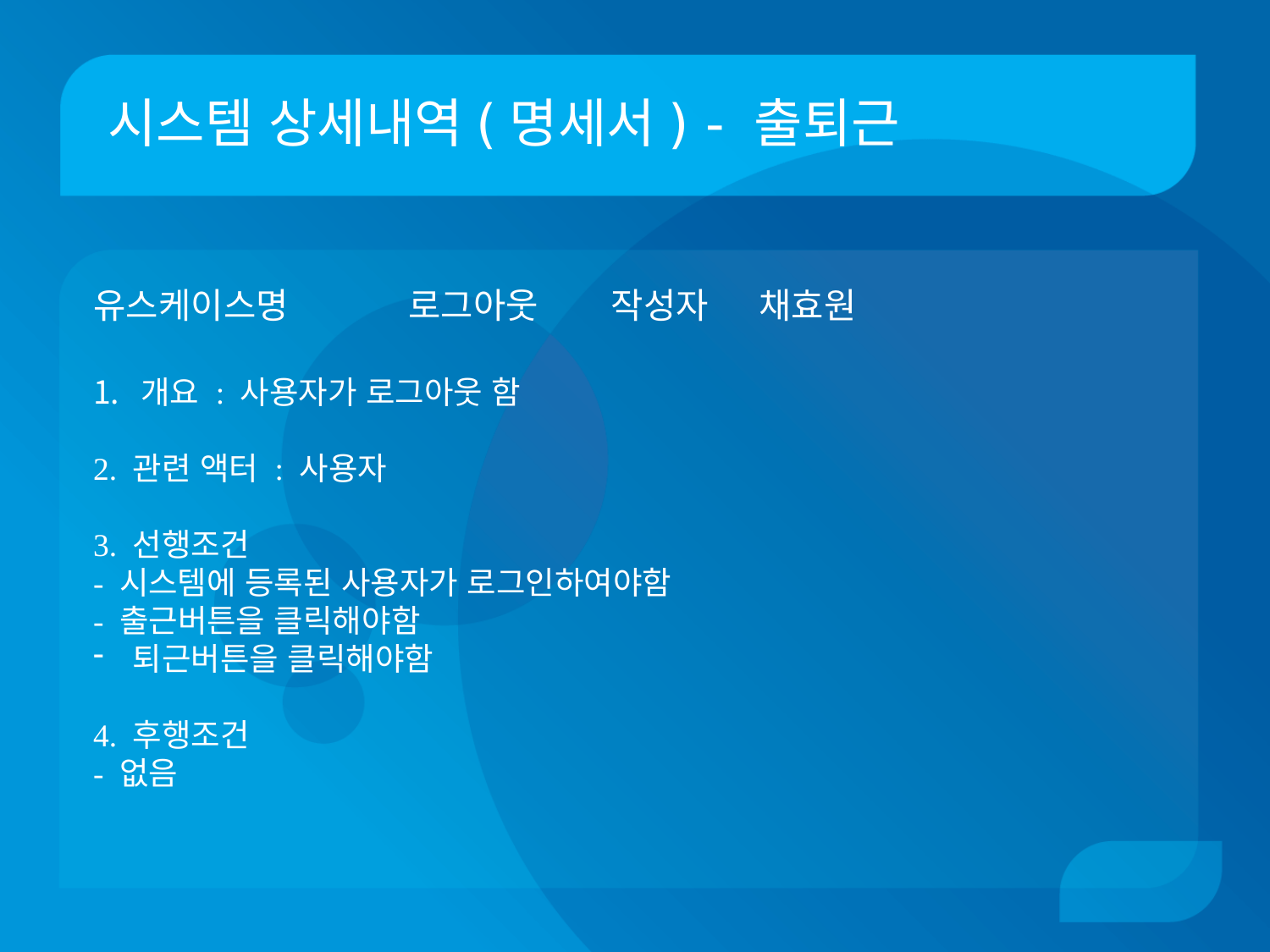

# 시스템 상세내역(명세서) - 출퇴근
유스케이스명            로그아웃 	 작성자     채효원
개요 : 사용자가 로그아웃 함

2. 관련 액터 : 사용자

3. 선행조건
- 시스템에 등록된 사용자가 로그인하여야함
- 출근버튼을 클릭해야함
퇴근버튼을 클릭해야함

4. 후행조건
- 없음